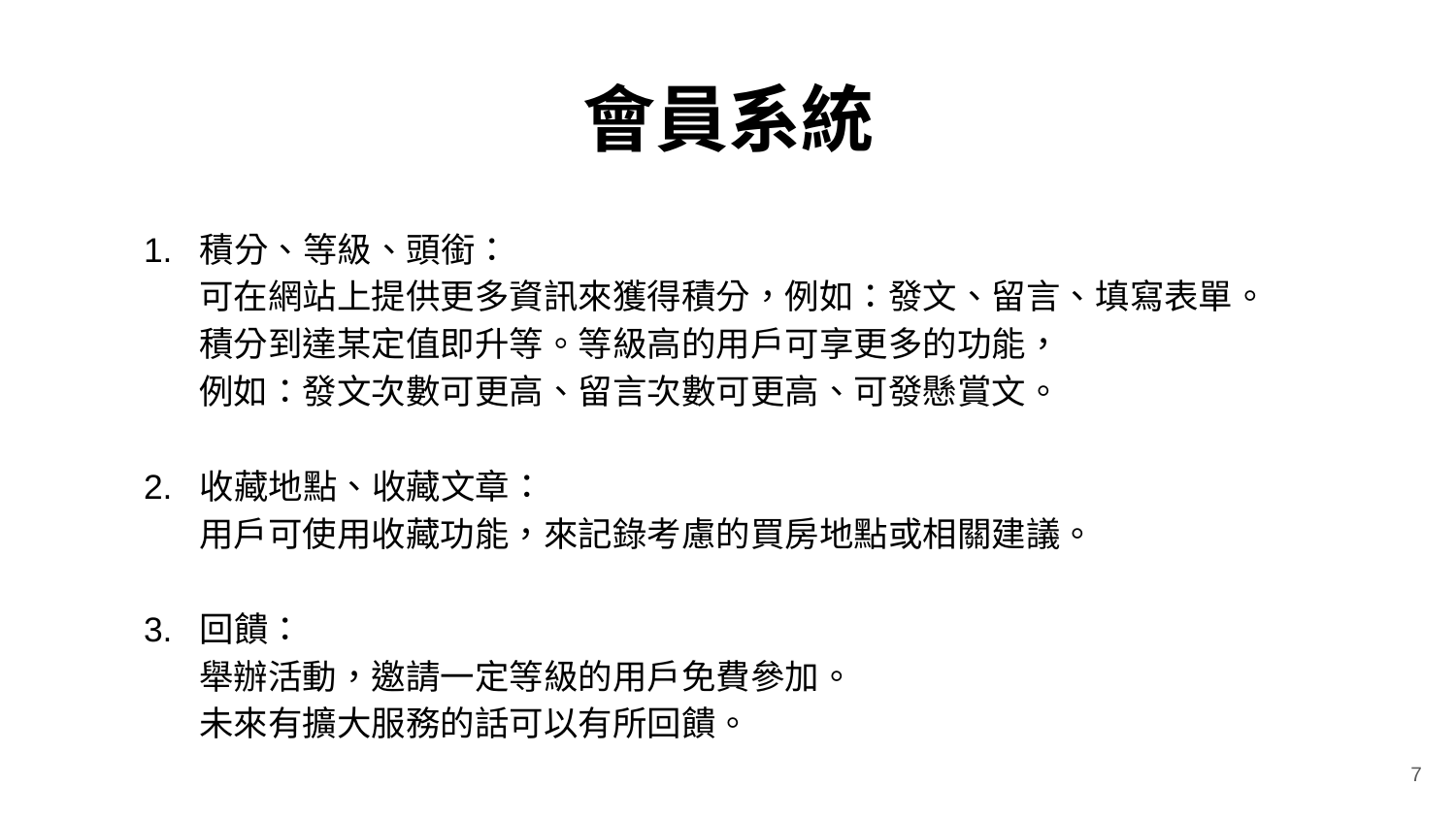

# 會員系統
1.  積分、等級、頭銜：
     可在網站上提供更多資訊來獲得積分，例如：發文、留言、填寫表單。
     積分到達某定值即升等。等級高的用戶可享更多的功能，
     例如：發文次數可更高、留言次數可更高、可發懸賞文。

2.  收藏地點、收藏文章：
     用戶可使用收藏功能，來記錄考慮的買房地點或相關建議。

3.  回饋：
     舉辦活動，邀請一定等級的用戶免費參加。
     未來有擴大服務的話可以有所回饋。

7